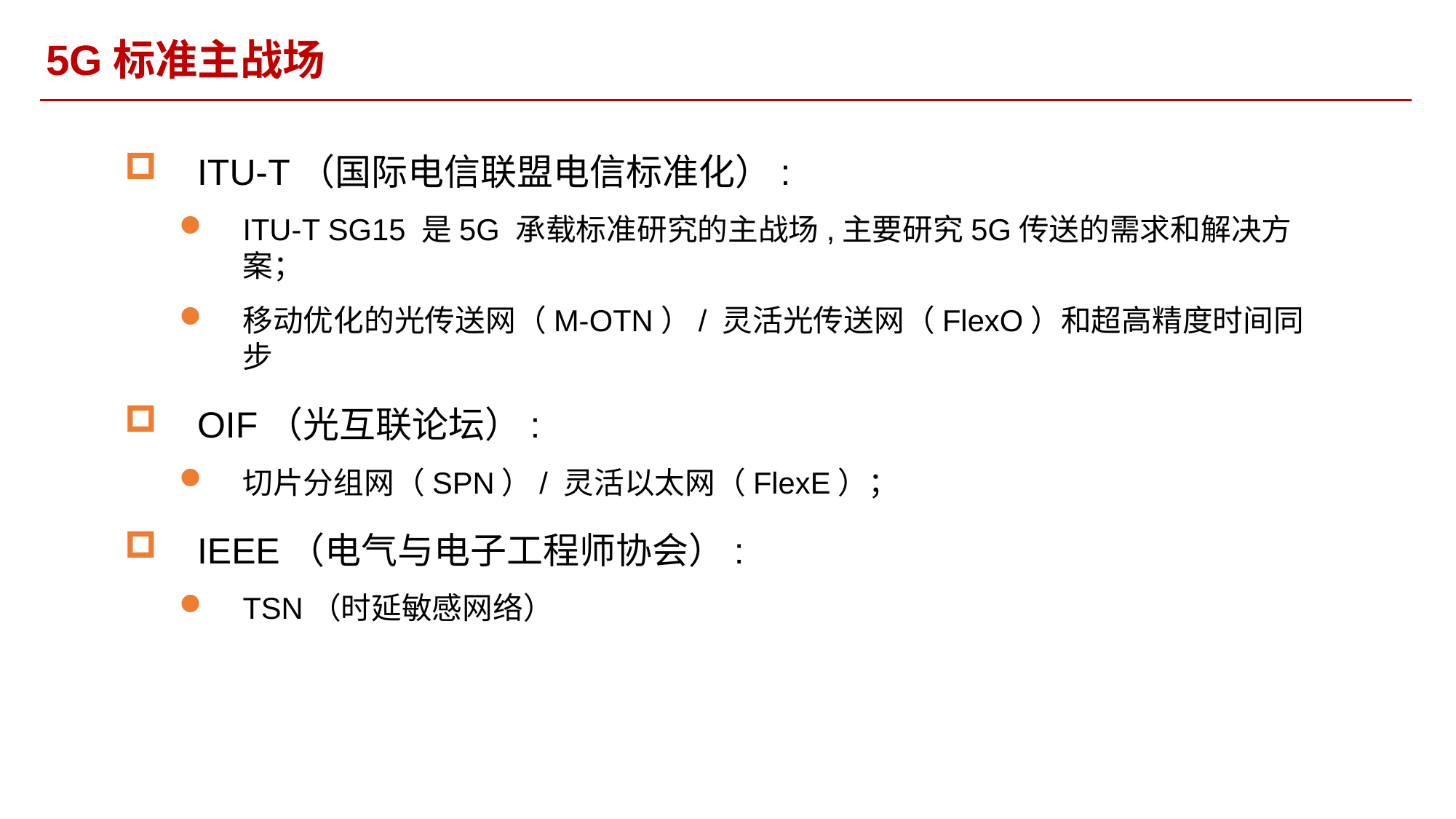

5G标准主战场
ITU-T（国际电信联盟电信标准化）:
ITU-T SG15 是5G 承载标准研究的主战场,主要研究5G传送的需求和解决方案；
移动优化的光传送网（M-OTN）/ 灵活光传送网（FlexO）和超高精度时间同步
OIF（光互联论坛）:
切片分组网（SPN）/ 灵活以太网（FlexE）；
IEEE（电气与电子工程师协会）:
TSN（时延敏感网络）